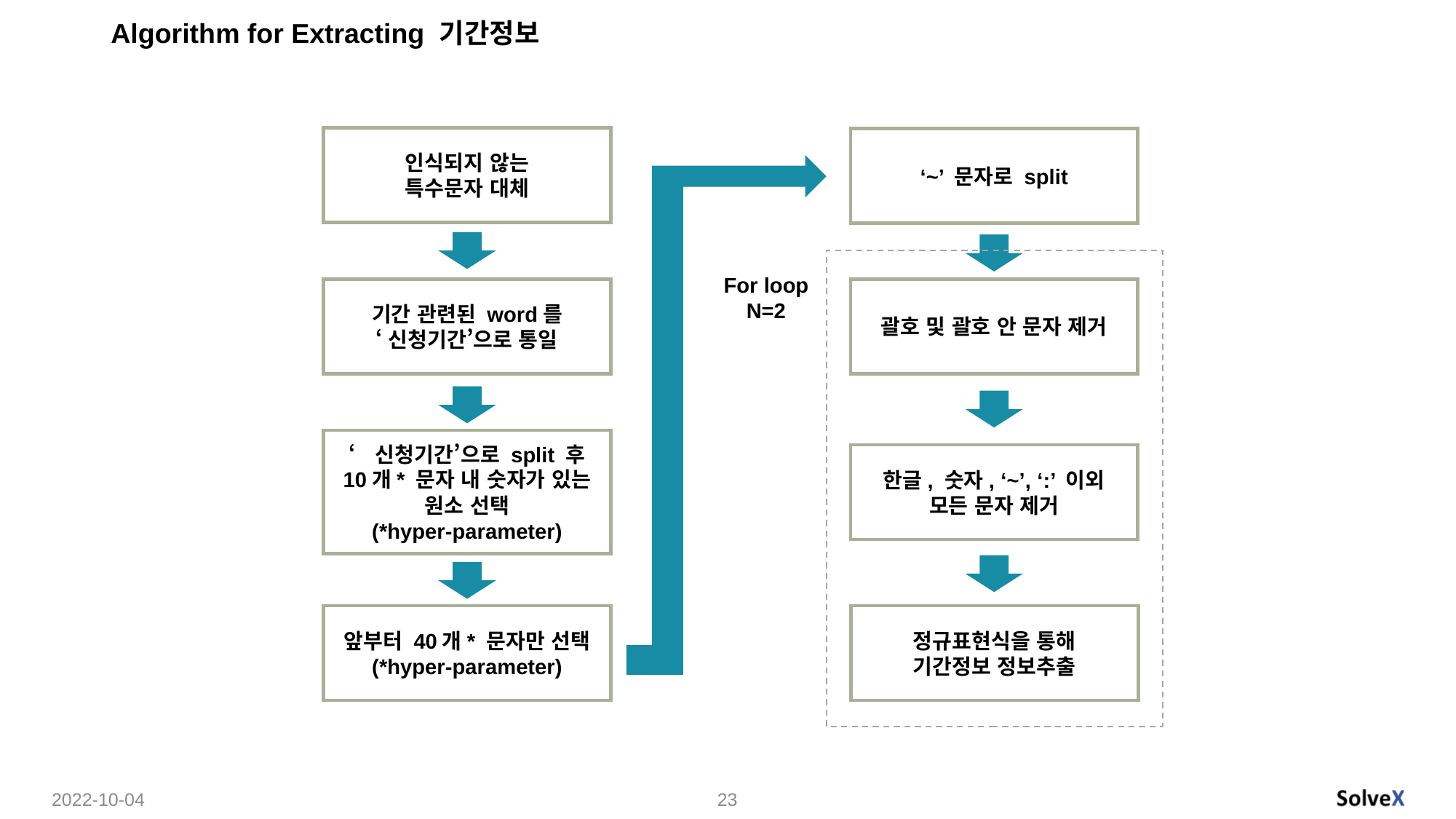

# Algorithm for Extracting 기간정보
인식되지 않는
특수문자 대체
‘~’ 문자로 split

For loop
N=2
기간 관련된 word를
‘신청기간’으로 통일
괄호 및 괄호 안 문자 제거

‘신청기간’으로 split 후
10개* 문자 내 숫자가 있는 원소 선택
(*hyper-parameter)
한글, 숫자, ‘~’, ‘:’ 이외
모든 문자 제거

앞부터 40개* 문자만 선택
(*hyper-parameter)
정규표현식을 통해
기간정보 정보추출
2022-10-04
23